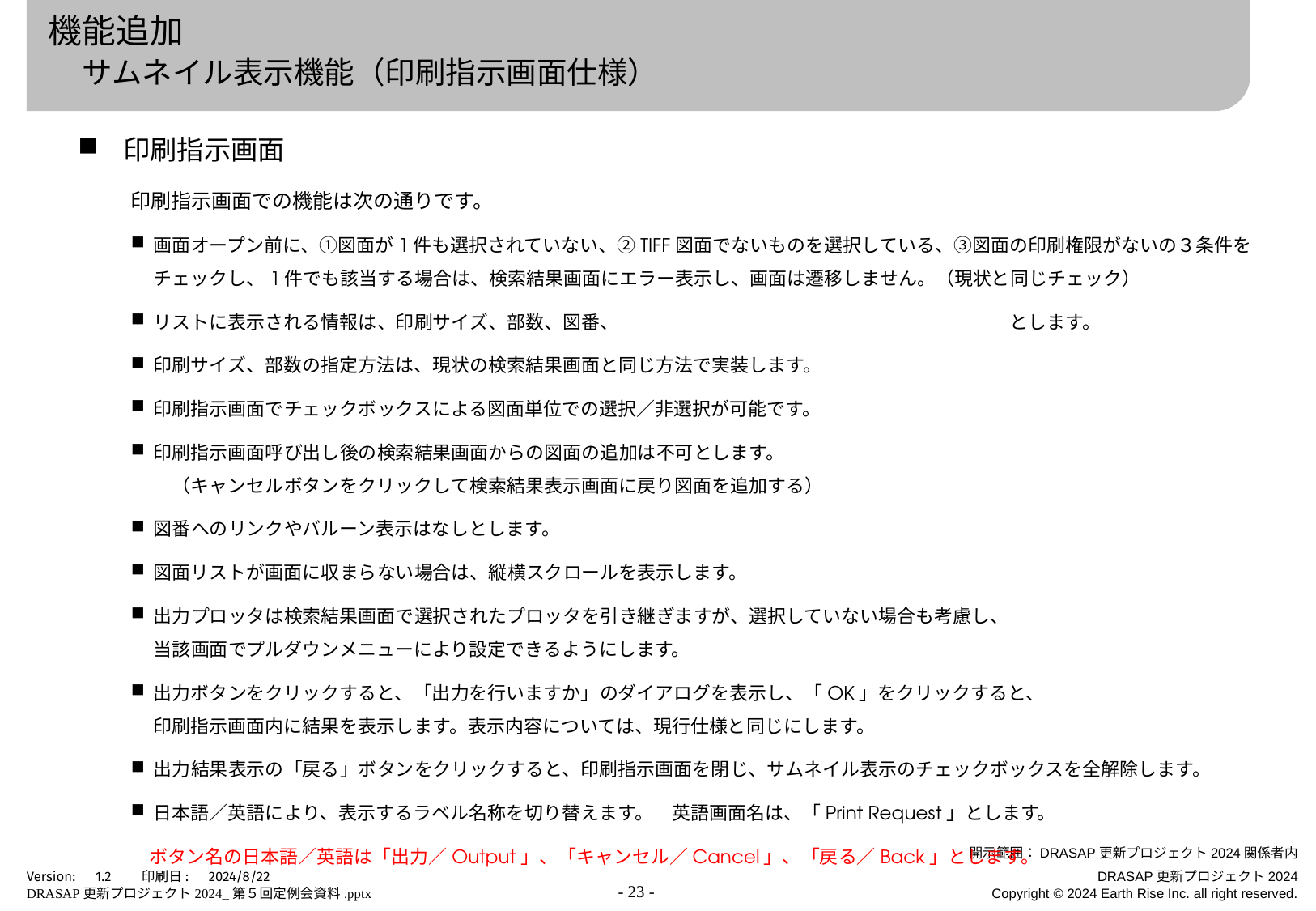

# 機能追加 　サムネイル表示機能（印刷指示画面仕様）
印刷指示画面
印刷指示画面での機能は次の通りです。
画面オープン前に、①図面が1件も選択されていない、②TIFF図面でないものを選択している、③図面の印刷権限がないの３条件をチェックし、1件でも該当する場合は、検索結果画面にエラー表示し、画面は遷移しません。（現状と同じチェック）
リストに表示される情報は、印刷サイズ、部数、図番、検索結果表示画面の表示属性で選択された項目とします。
印刷サイズ、部数の指定方法は、現状の検索結果画面と同じ方法で実装します。
印刷指示画面でチェックボックスによる図面単位での選択／非選択が可能です。
印刷指示画面呼び出し後の検索結果画面からの図面の追加は不可とします。
　（キャンセルボタンをクリックして検索結果表示画面に戻り図面を追加する）
図番へのリンクやバルーン表示はなしとします。
図面リストが画面に収まらない場合は、縦横スクロールを表示します。
出力プロッタは検索結果画面で選択されたプロッタを引き継ぎますが、選択していない場合も考慮し、
当該画面でプルダウンメニューにより設定できるようにします。
出力ボタンをクリックすると、「出力を行いますか」のダイアログを表示し、「OK」をクリックすると、
印刷指示画面内に結果を表示します。表示内容については、現行仕様と同じにします。
出力結果表示の「戻る」ボタンをクリックすると、印刷指示画面を閉じ、サムネイル表示のチェックボックスを全解除します。
日本語／英語により、表示するラベル名称を切り替えます。　英語画面名は、「Print Request」とします。
　ボタン名の日本語／英語は「出力／Output」、「キャンセル／Cancel」、「戻る／Back」とします。